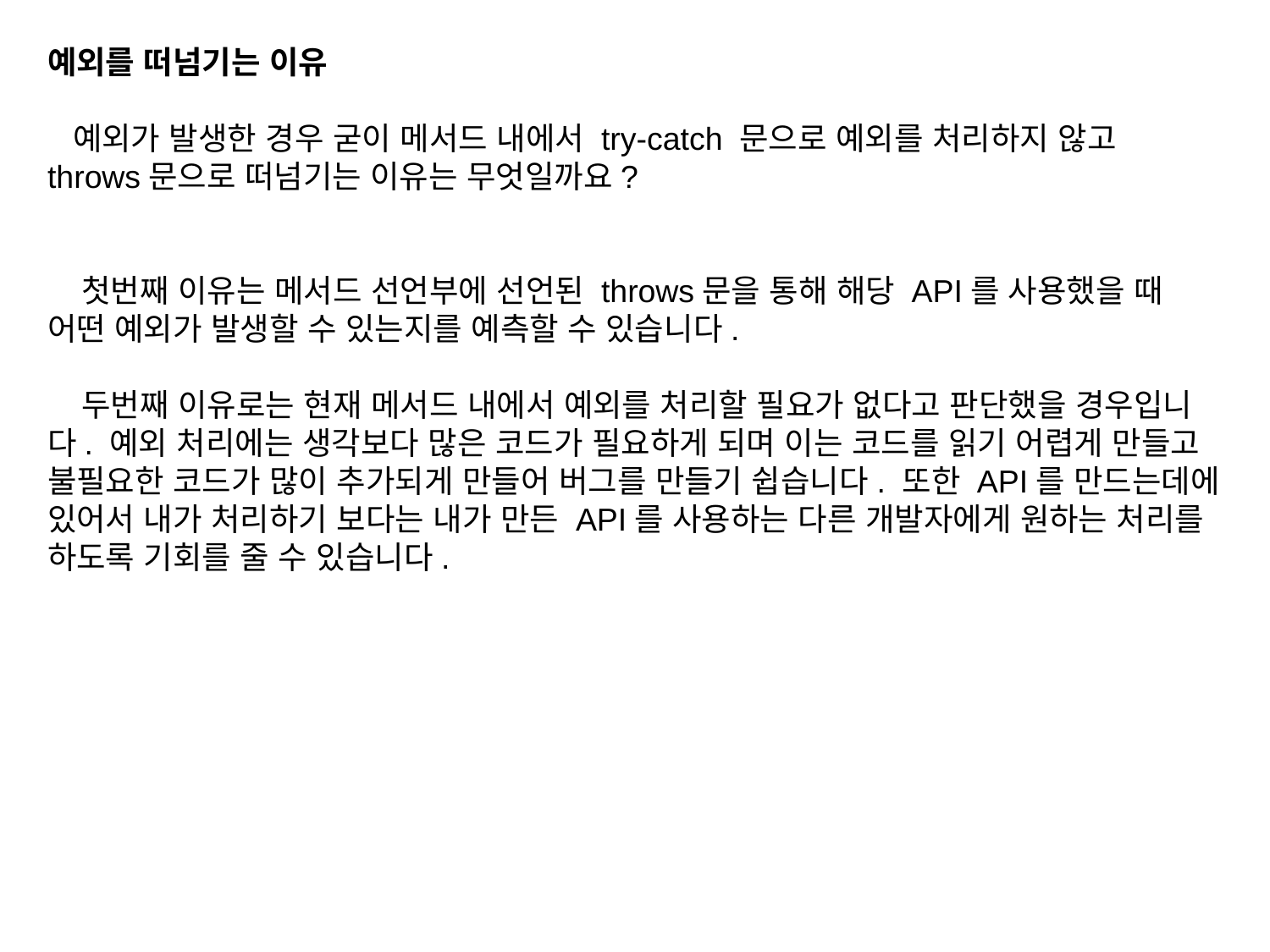

예외를 떠넘기는 이유

  예외가 발생한 경우 굳이 메서드 내에서 try-catch 문으로 예외를 처리하지 않고 throws문으로 떠넘기는 이유는 무엇일까요?

   첫번째 이유는 메서드 선언부에 선언된 throws문을 통해 해당 API를 사용했을 때 어떤 예외가 발생할 수 있는지를 예측할 수 있습니다.

   두번째 이유로는 현재 메서드 내에서 예외를 처리할 필요가 없다고 판단했을 경우입니다. 예외 처리에는 생각보다 많은 코드가 필요하게 되며 이는 코드를 읽기 어렵게 만들고 불필요한 코드가 많이 추가되게 만들어 버그를 만들기 쉽습니다. 또한 API를 만드는데에 있어서 내가 처리하기 보다는 내가 만든 API를 사용하는 다른 개발자에게 원하는 처리를 하도록 기회를 줄 수 있습니다.